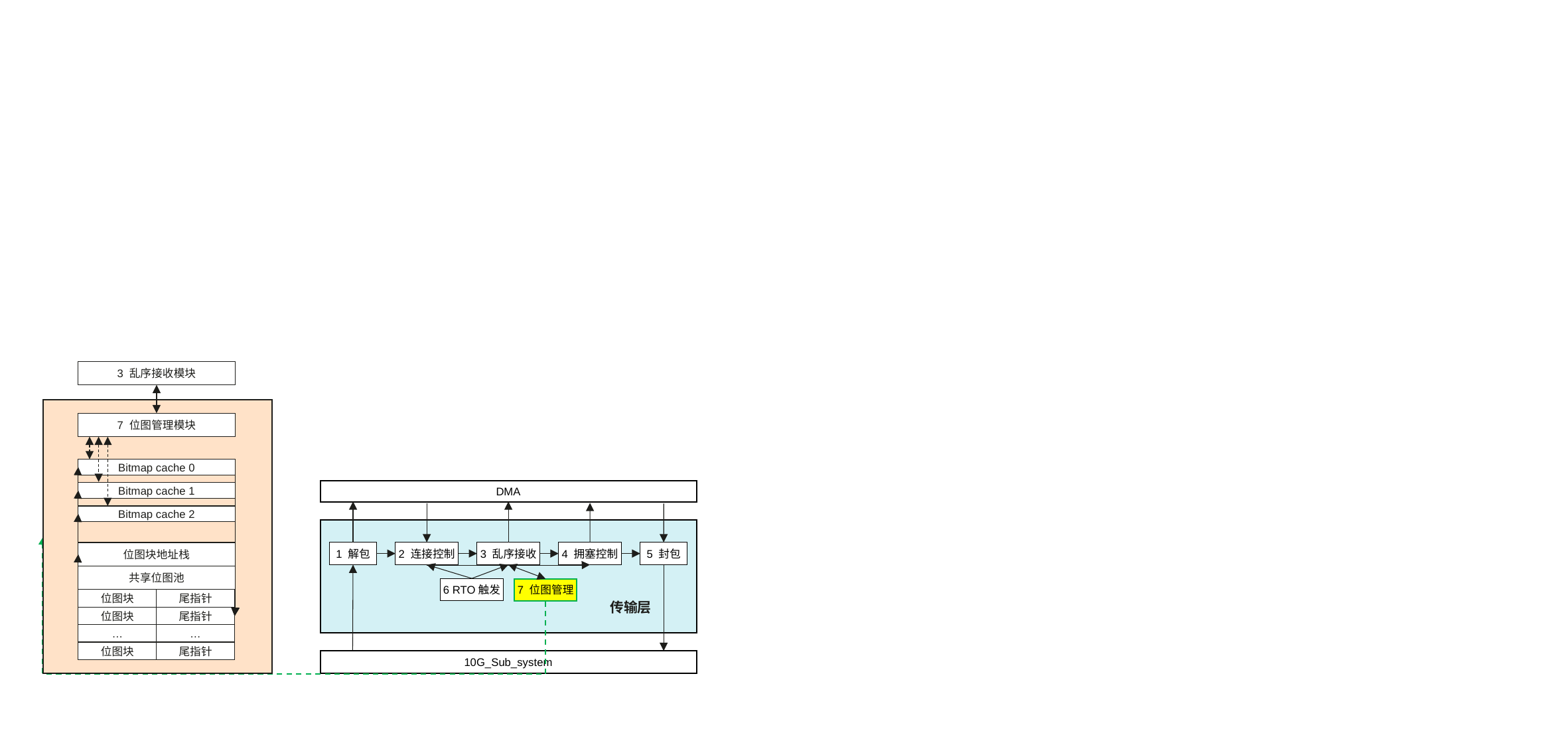

3 乱序接收模块

7 位图管理模块
Bitmap cache 0
Bitmap cache 1
Bitmap cache 2
位图块地址栈
共享位图池
位图块
尾指针
位图块
尾指针
…
…
位图块
尾指针
DMA

1 解包
2 连接控制
3 乱序接收
4 拥塞控制
5 封包
6 RTO触发
7 位图管理
传输层
10G_Sub_system